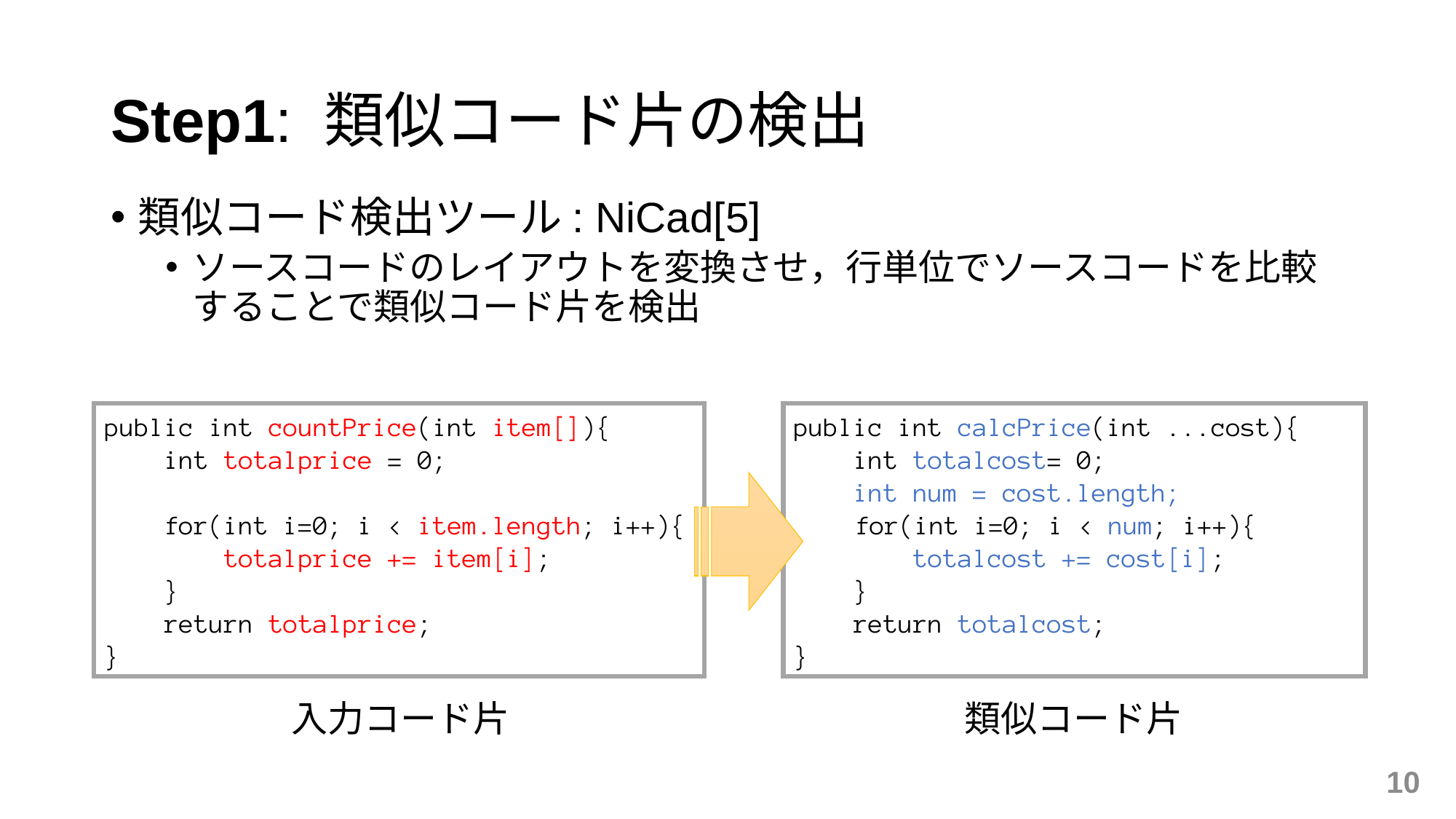

# Step1: 類似コード片の検出
類似コード検出ツール: NiCad[5]
ソースコードのレイアウトを変換させ，行単位でソースコードを比較することで類似コード片を検出

public int countPrice(int item[]){
    int totalprice = 0;

    for(int i=0; i < item.length; i++){
        totalprice += item[i];
    }
    return totalprice;
}
public int calcPrice(int ...cost){
    int totalcost= 0;
    int num = cost.length;
　　for(int i=0; i < num; i++){
        totalcost += cost[i];
    }
    return totalcost;
}

入力コード片
類似コード片
10